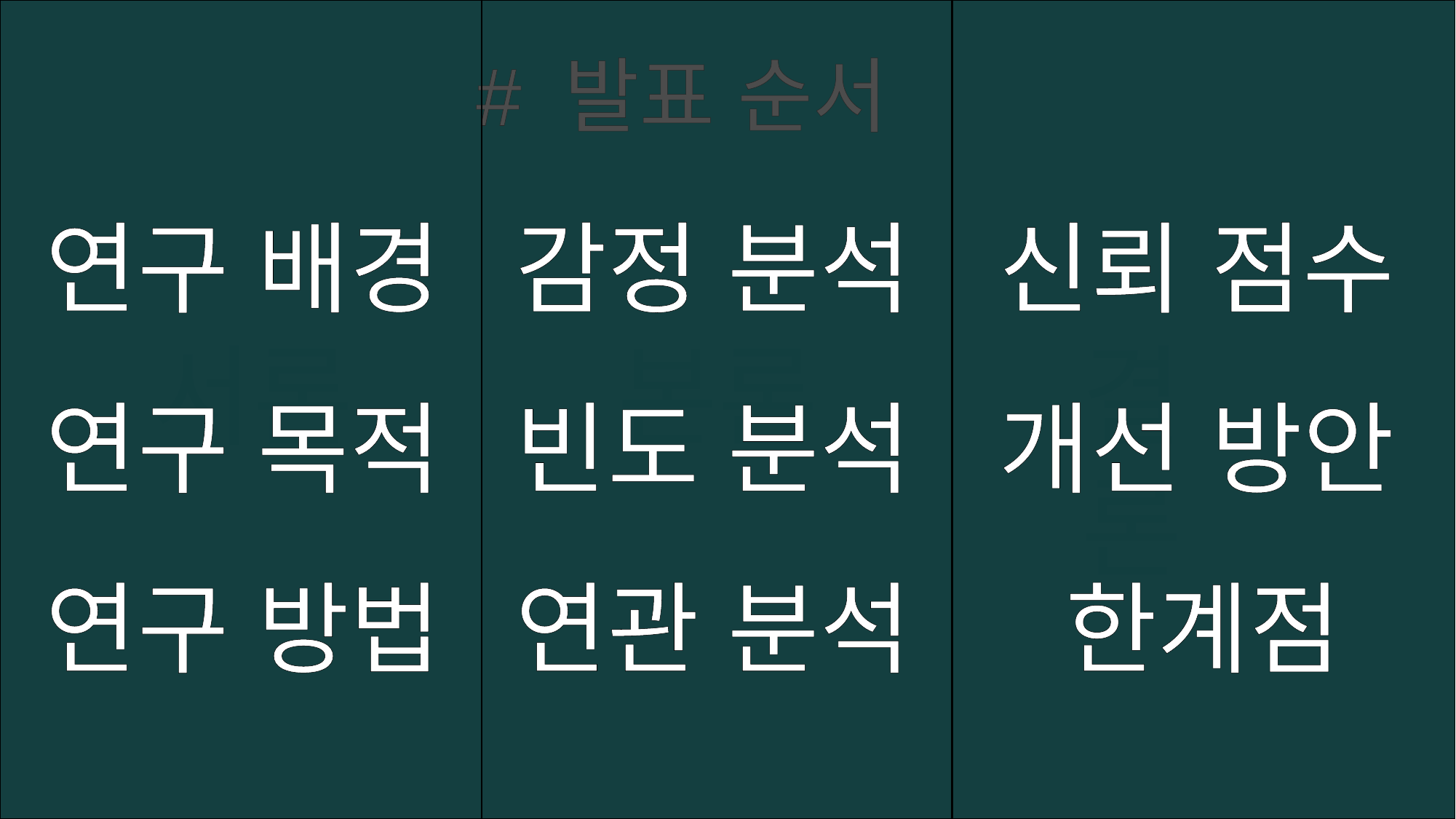

연구 배경
연구 목적
연구 방법

감정 분석
빈도 분석
연관 분석

신뢰 점수
개선 방안
한계점

# 발표 순서

서론
본론
결론